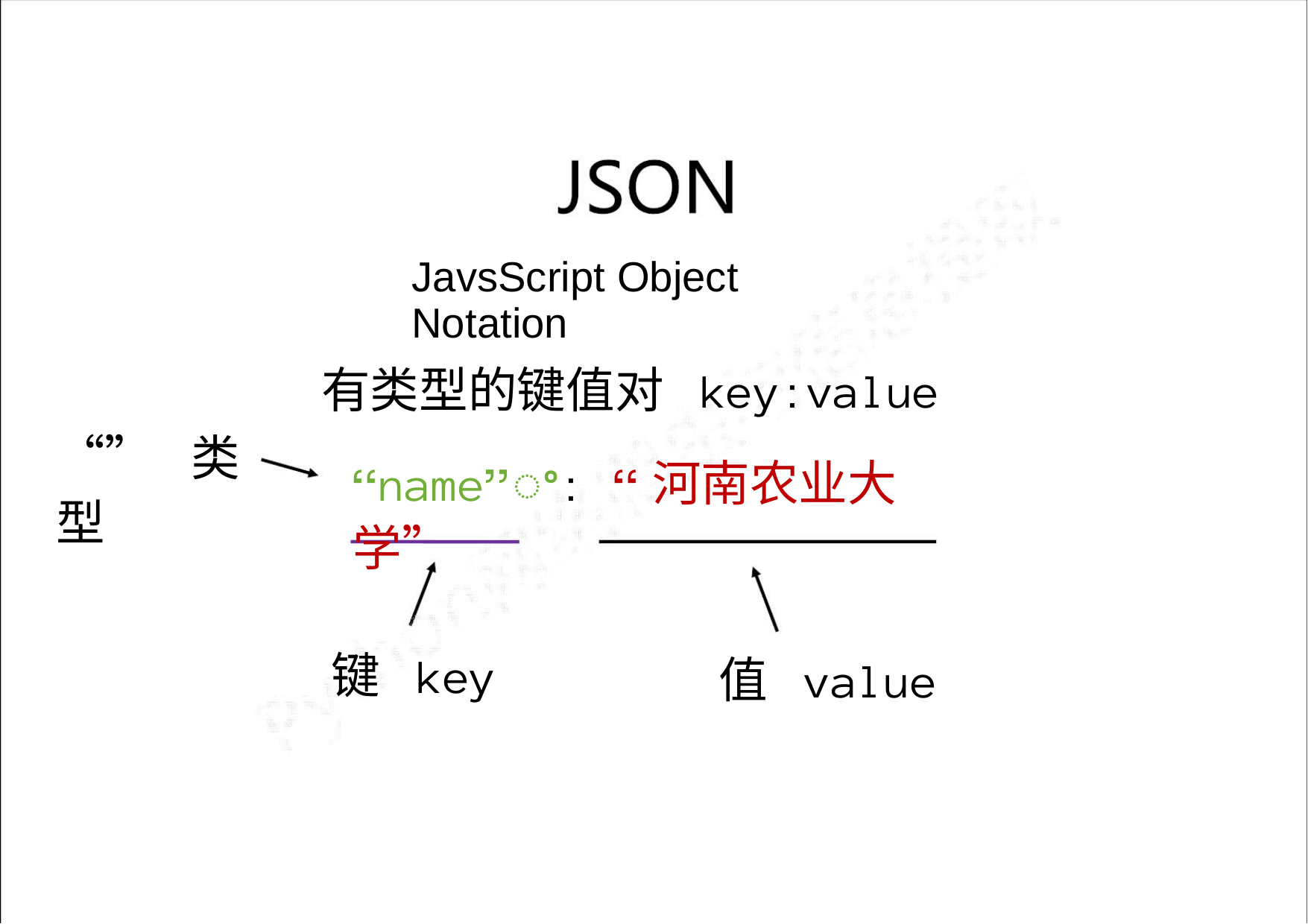

JavsScript Object Notation
有类型的键值对 key:value
“name”ꢀ: “河南农业大学”
“” 类型
键 key
值 value